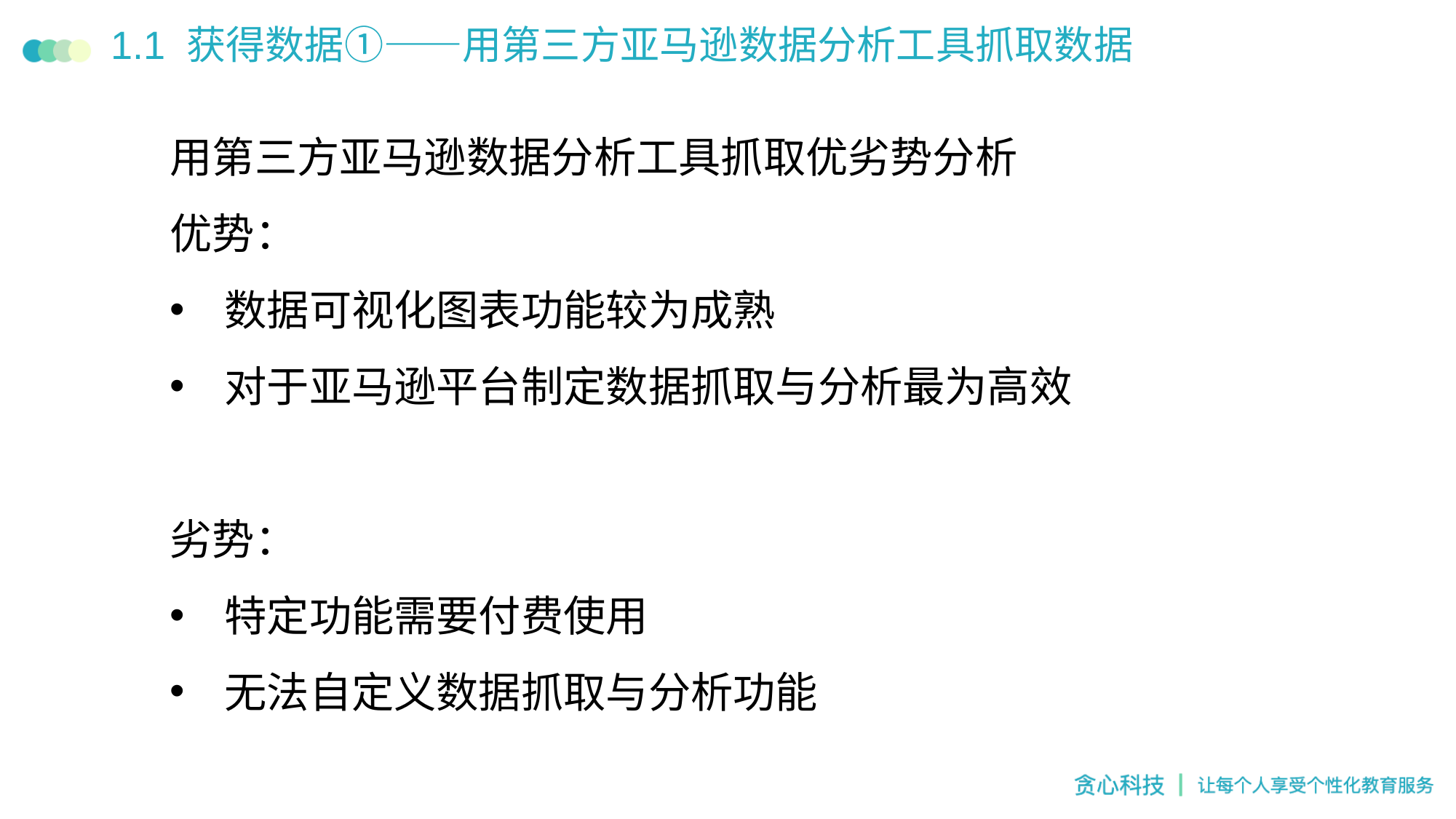

# 1.1 获得数据①——用第三方亚马逊数据分析工具抓取数据
用第三方亚马逊数据分析工具抓取优劣势分析
优势：
数据可视化图表功能较为成熟
对于亚马逊平台制定数据抓取与分析最为高效

劣势：
特定功能需要付费使用
无法自定义数据抓取与分析功能